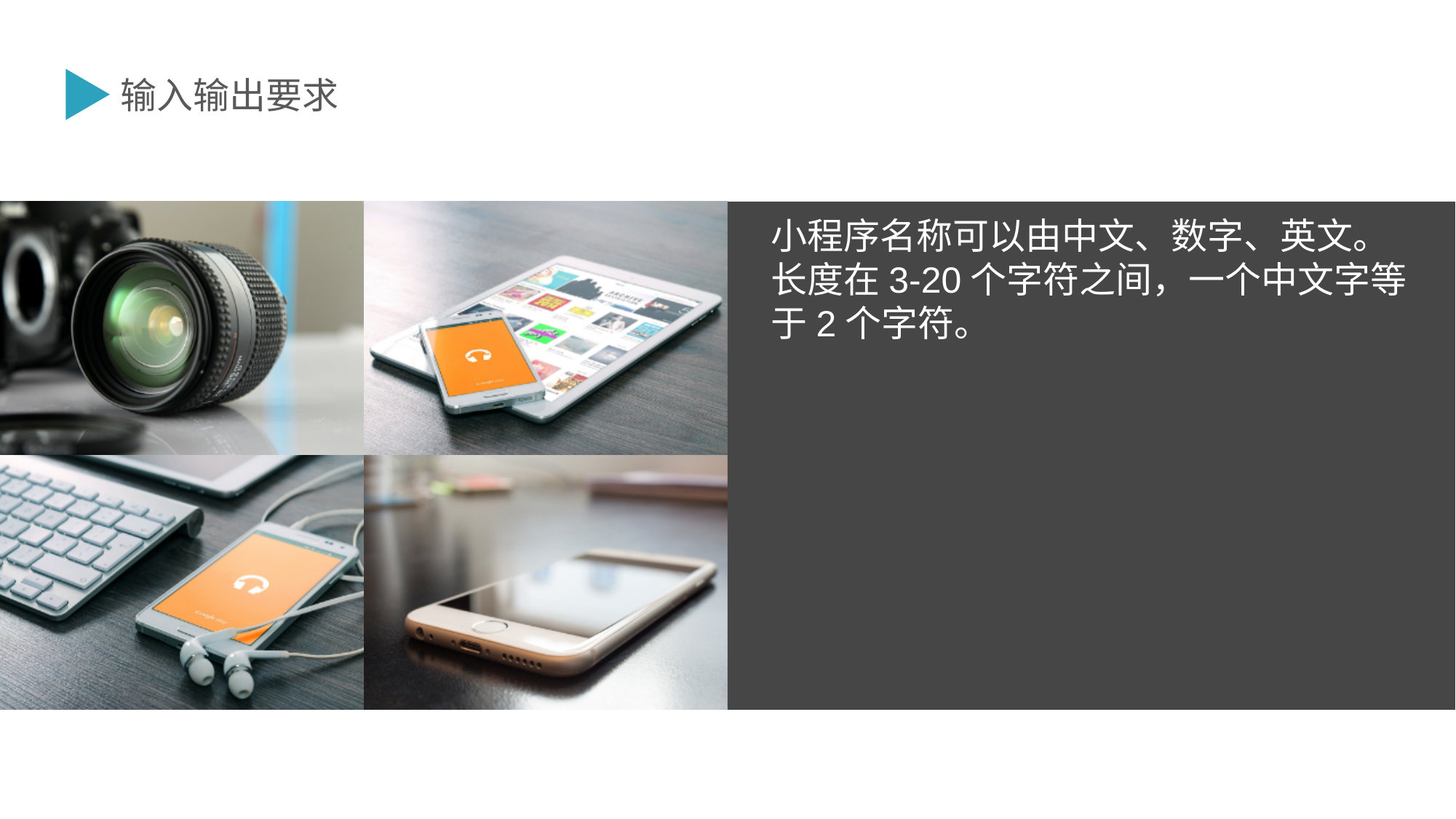

输入输出要求

小程序名称可以由中文、数字、英文。长度在3-20个字符之间，一个中文字等于2个字符。